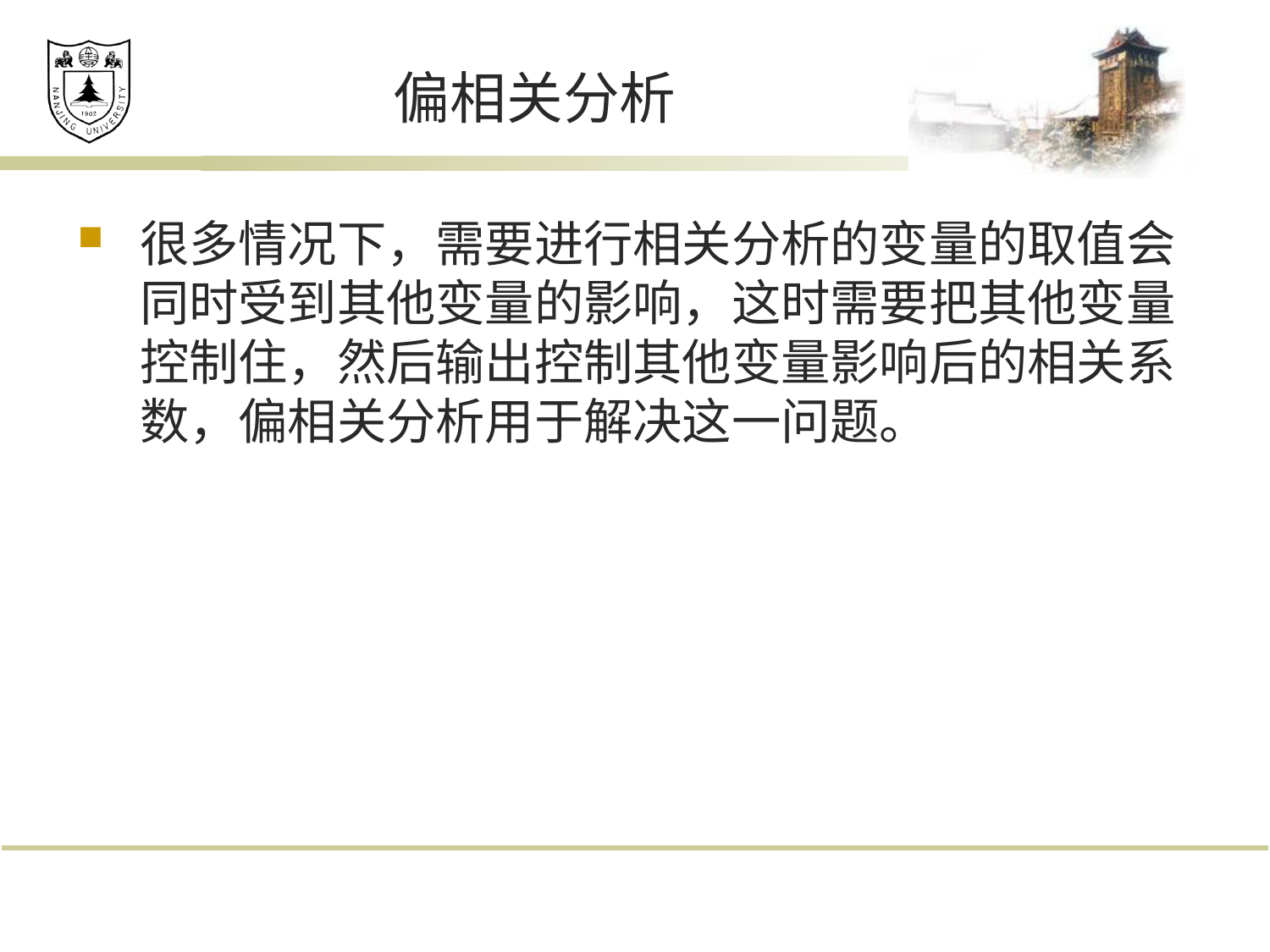

# 偏相关分析
很多情况下，需要进行相关分析的变量的取值会同时受到其他变量的影响，这时需要把其他变量控制住，然后输出控制其他变量影响后的相关系数，偏相关分析用于解决这一问题。